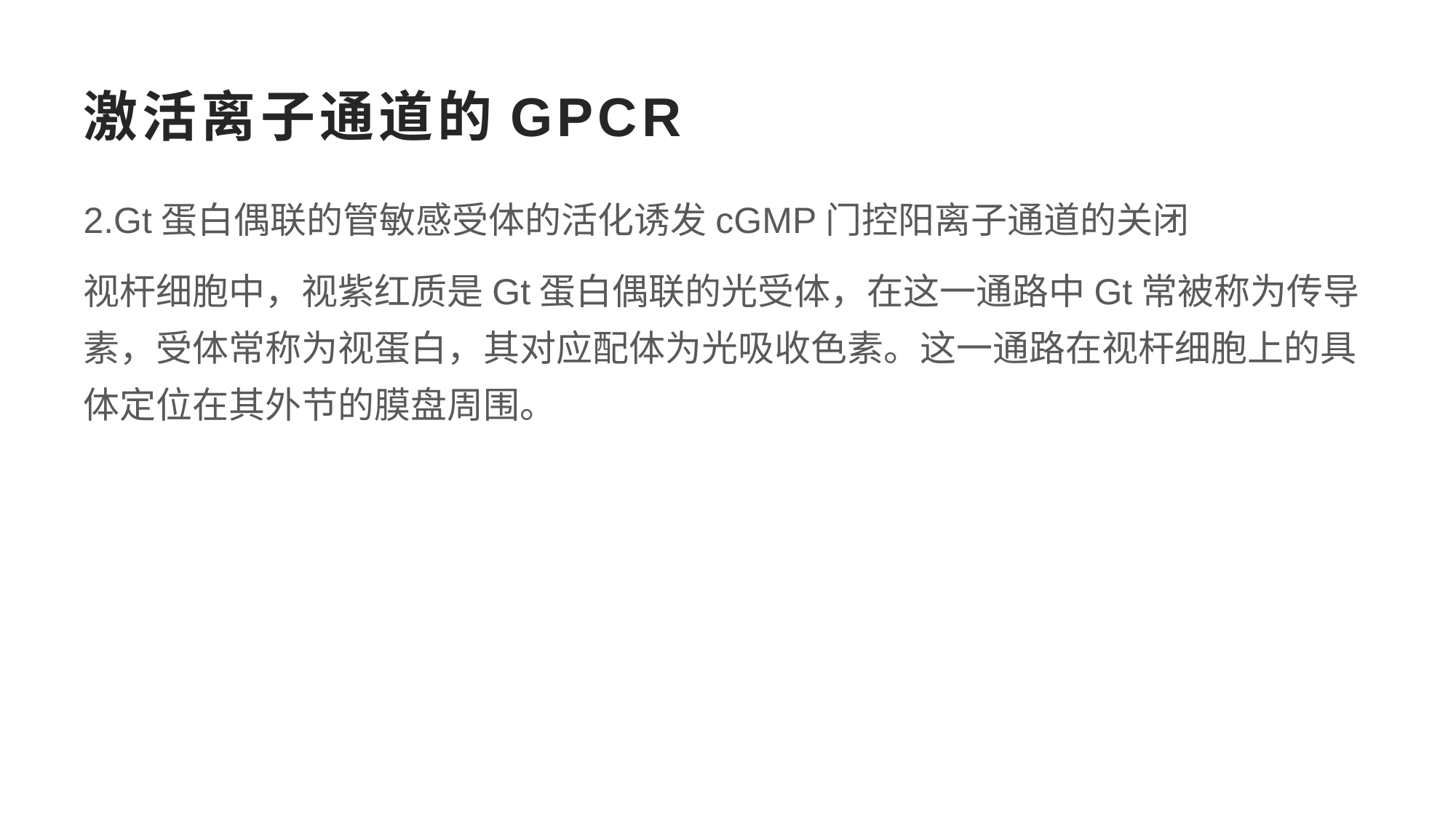

# 激活离子通道的GPCR
2.Gt蛋白偶联的管敏感受体的活化诱发cGMP门控阳离子通道的关闭
视杆细胞中，视紫红质是Gt蛋白偶联的光受体，在这一通路中Gt常被称为传导素，受体常称为视蛋白，其对应配体为光吸收色素。这一通路在视杆细胞上的具体定位在其外节的膜盘周围。